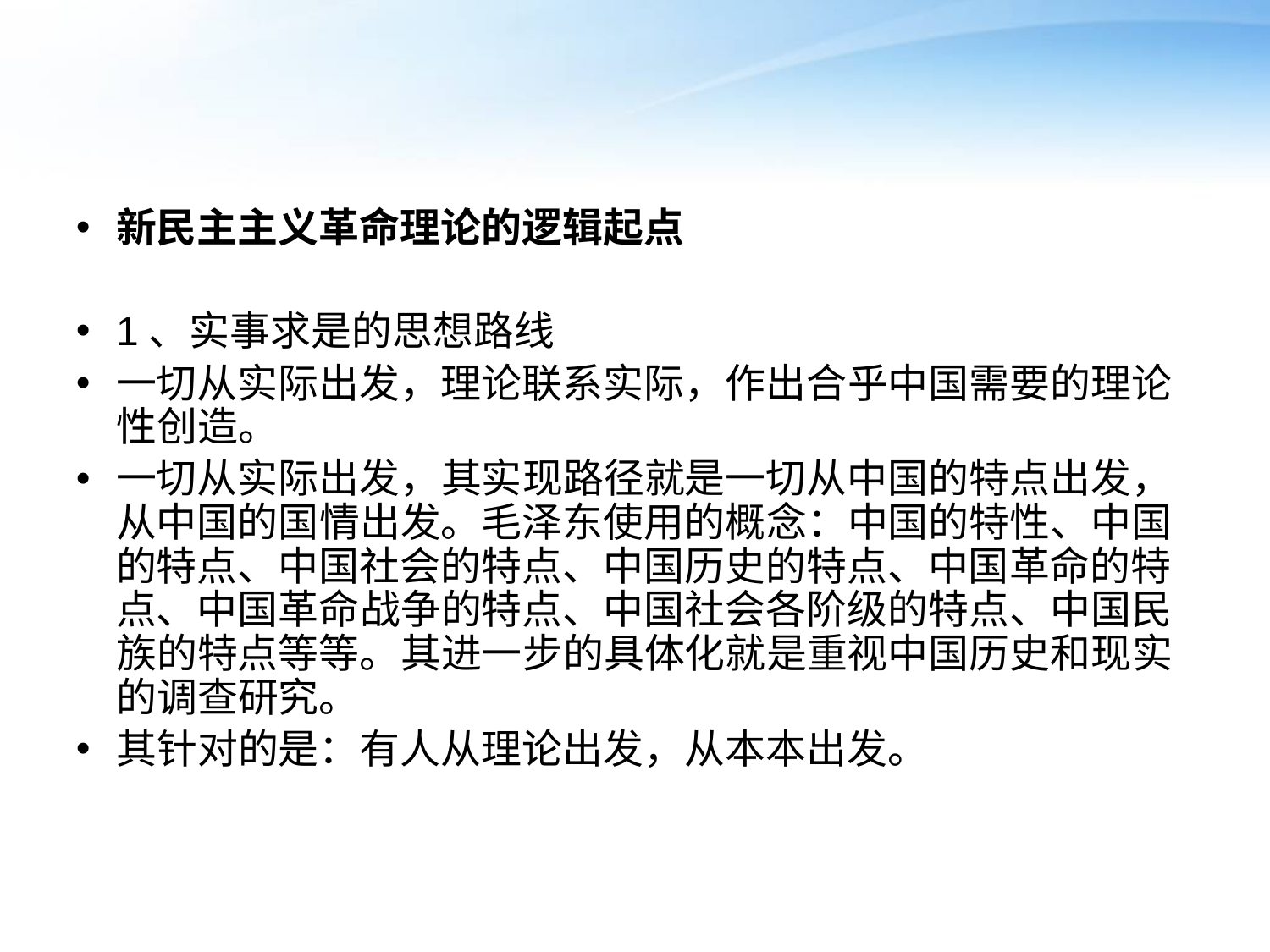

#
新民主主义革命理论的逻辑起点

1、实事求是的思想路线
一切从实际出发，理论联系实际，作出合乎中国需要的理论性创造。
一切从实际出发，其实现路径就是一切从中国的特点出发，从中国的国情出发。毛泽东使用的概念：中国的特性、中国的特点、中国社会的特点、中国历史的特点、中国革命的特点、中国革命战争的特点、中国社会各阶级的特点、中国民族的特点等等。其进一步的具体化就是重视中国历史和现实的调查研究。
其针对的是：有人从理论出发，从本本出发。